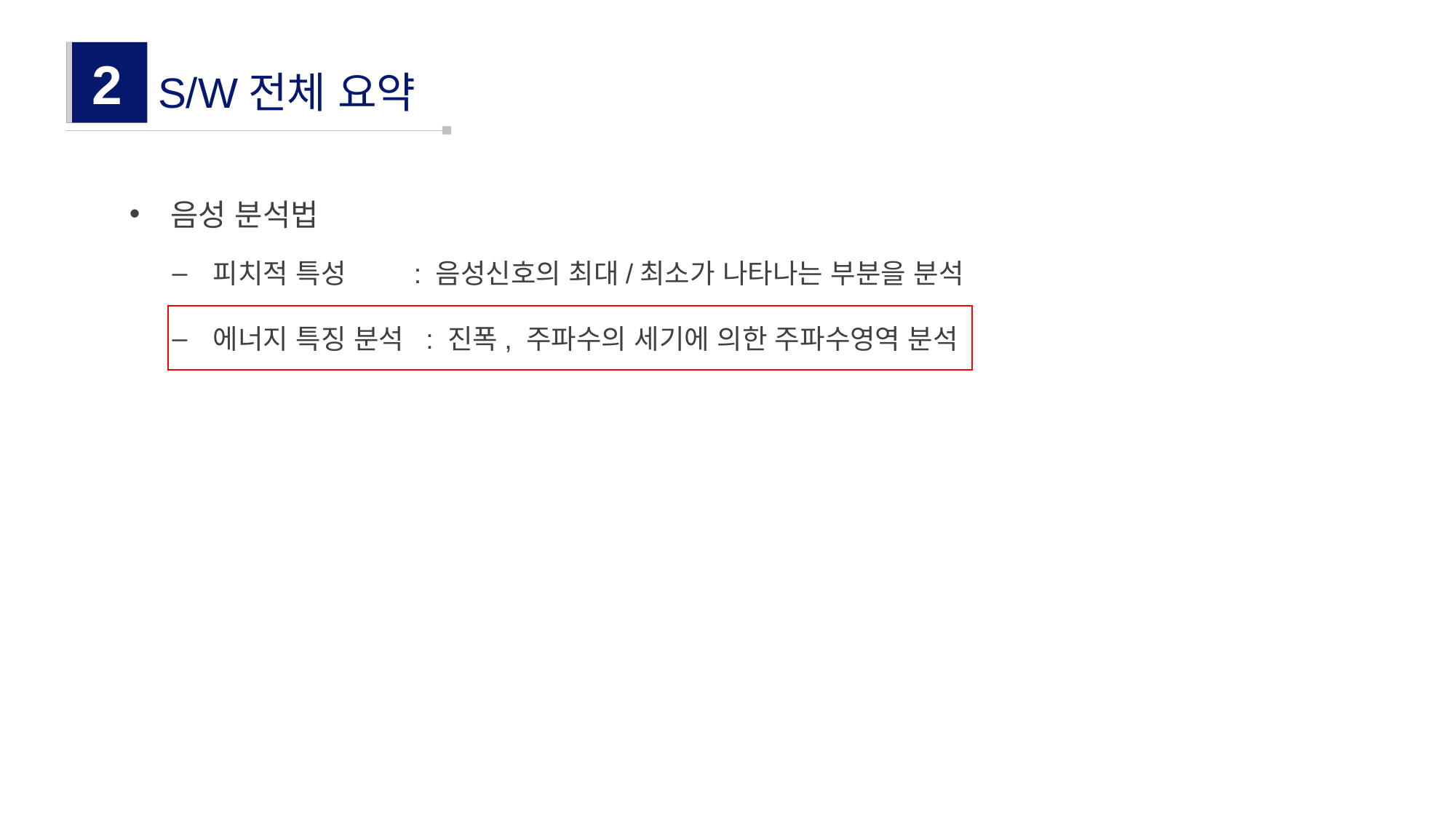

2

S/W전체 요약

음성 분석법
피치적 특성        : 음성신호의 최대/최소가 나타나는 부분을 분석
에너지 특징 분석  : 진폭, 주파수의 세기에 의한 주파수영역 분석